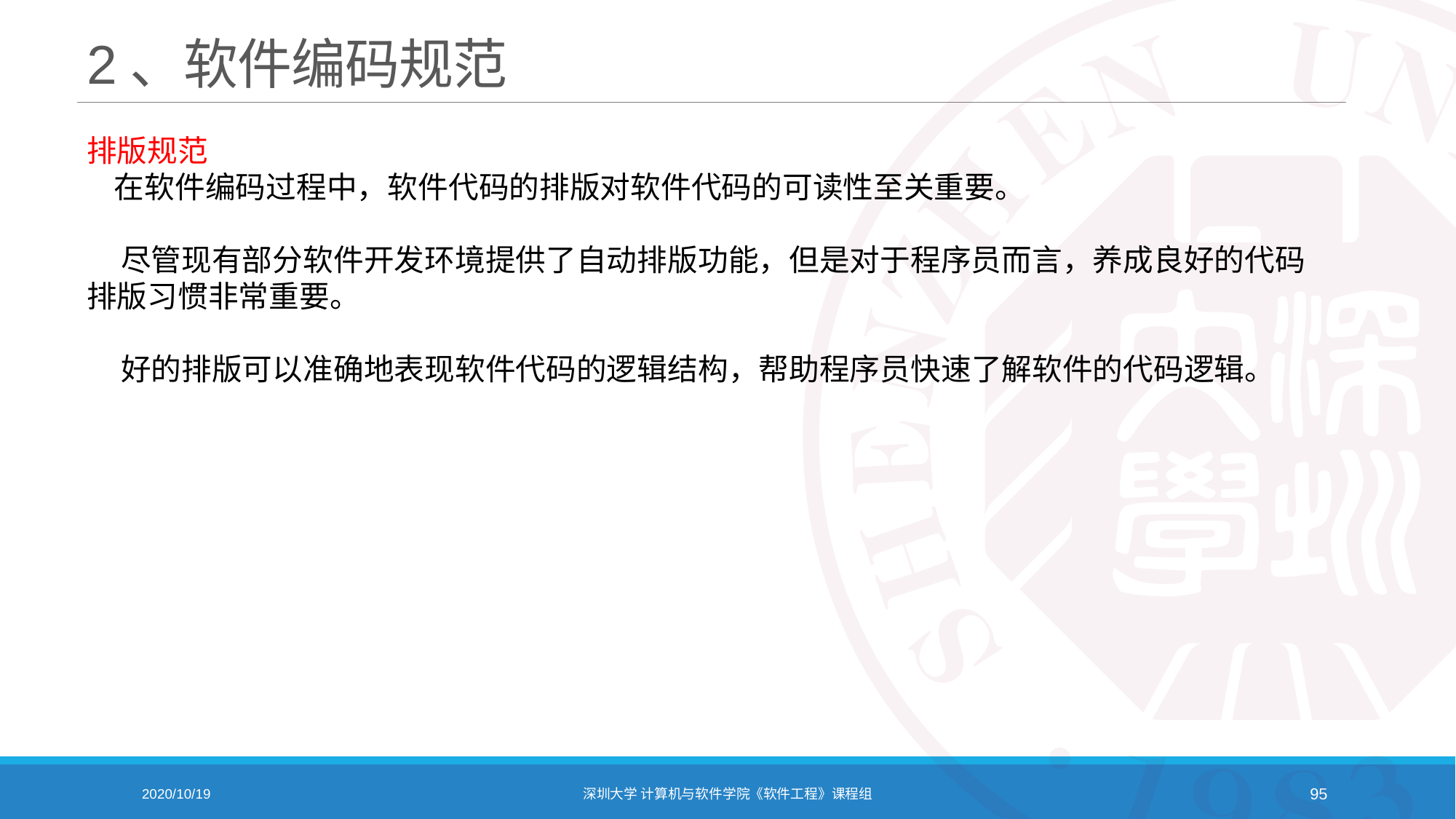

# 2、软件编码规范
排版规范
   在软件编码过程中，软件代码的排版对软件代码的可读性至关重要。

    尽管现有部分软件开发环境提供了自动排版功能，但是对于程序员而言，养成良好的代码排版习惯非常重要。

    好的排版可以准确地表现软件代码的逻辑结构，帮助程序员快速了解软件的代码逻辑。
2020/10/19
深圳大学 计算机与软件学院《软件工程》课程组
95